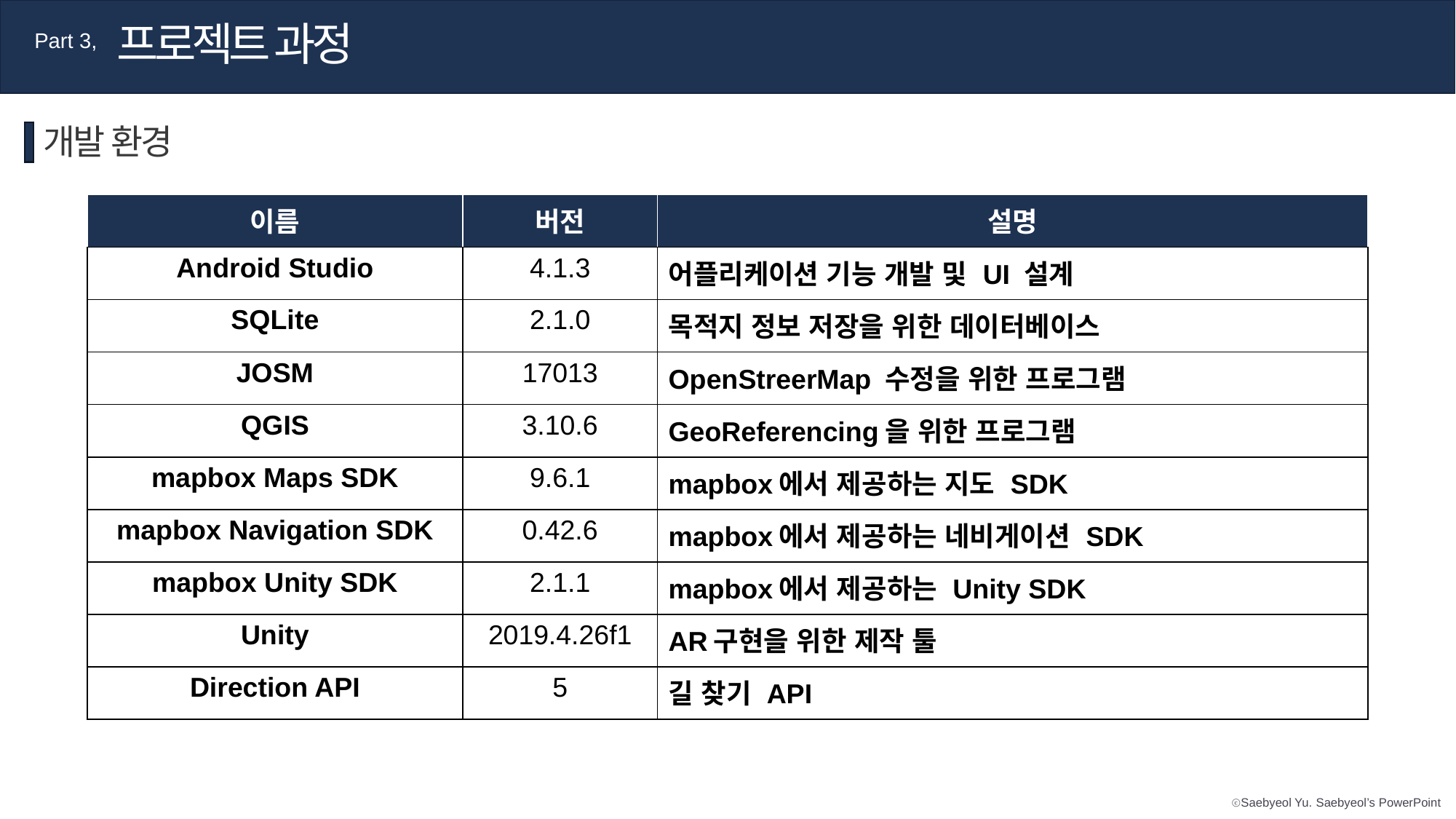

프로젝트 과정
Part 3,
개발 환경

| 이름 | 버전 | 설명 |
| --- | --- | --- |
| Android Studio | 4.1.3 | 어플리케이션 기능 개발 및 UI 설계 |
| SQLite | 2.1.0 | 목적지 정보 저장을 위한 데이터베이스 |
| JOSM | 17013 | OpenStreerMap 수정을 위한 프로그램 |
| QGIS | 3.10.6 | GeoReferencing을 위한 프로그램 |
| mapbox Maps SDK | 9.6.1 | mapbox에서 제공하는 지도 SDK |
| mapbox Navigation SDK | 0.42.6 | mapbox에서 제공하는 네비게이션 SDK |
| mapbox Unity SDK | 2.1.1 | mapbox에서 제공하는 Unity SDK |
| Unity | 2019.4.26f1 | AR구현을 위한 제작 툴 |
| Direction API | 5 | 길 찾기 API |